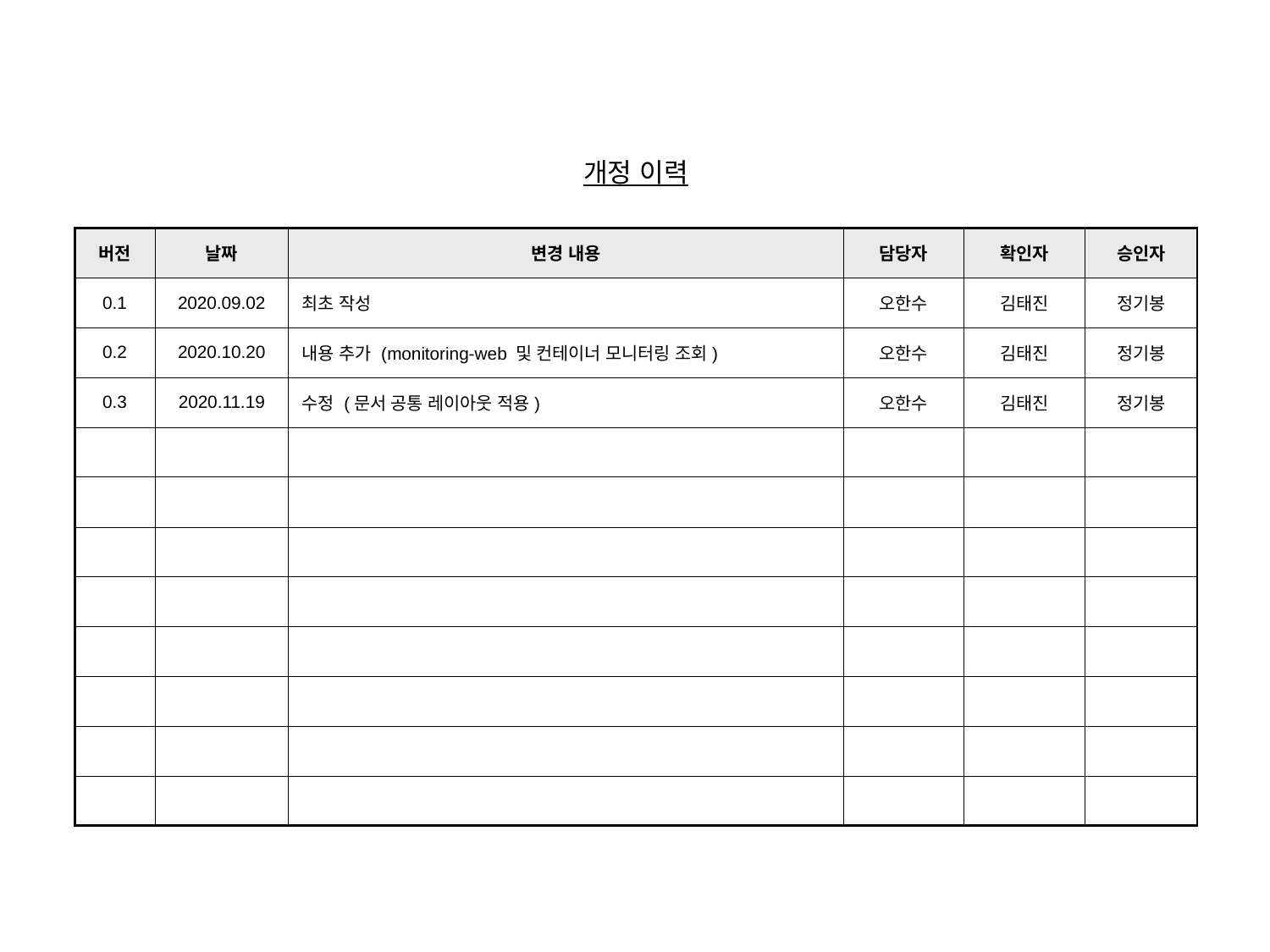

개정 이력
| 버전 | 날짜 | 변경 내용 | 담당자 | 확인자 | 승인자 |
| --- | --- | --- | --- | --- | --- |
| 0.1 | 2020.09.02 | 최초 작성 | 오한수 | 김태진 | 정기봉 |
| 0.2 | 2020.10.20 | 내용 추가 (monitoring-web 및 컨테이너 모니터링 조회) | 오한수 | 김태진 | 정기봉 |
| 0.3 | 2020.11.19 | 수정 (문서 공통 레이아웃 적용) | 오한수 | 김태진 | 정기봉 |
|  |  |  |  |  |  |
|  |  |  |  |  |  |
|  |  |  |  |  |  |
|  |  |  |  |  |  |
|  |  |  |  |  |  |
|  |  |  |  |  |  |
|  |  |  |  |  |  |
|  |  |  |  |  |  |